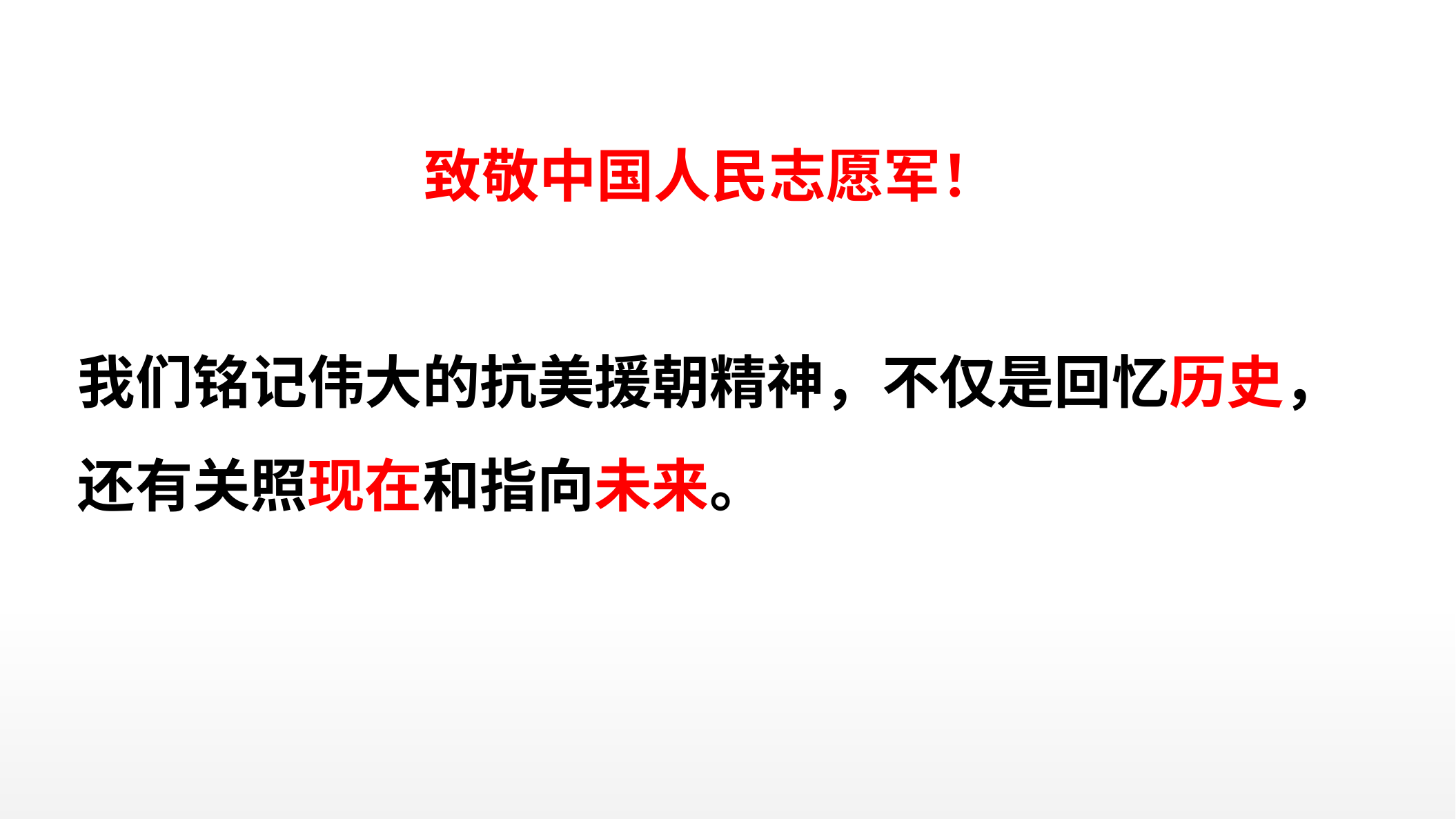

致敬中国人民志愿军！

我们铭记伟大的抗美援朝精神，不仅是回忆历史，还有关照现在和指向未来。